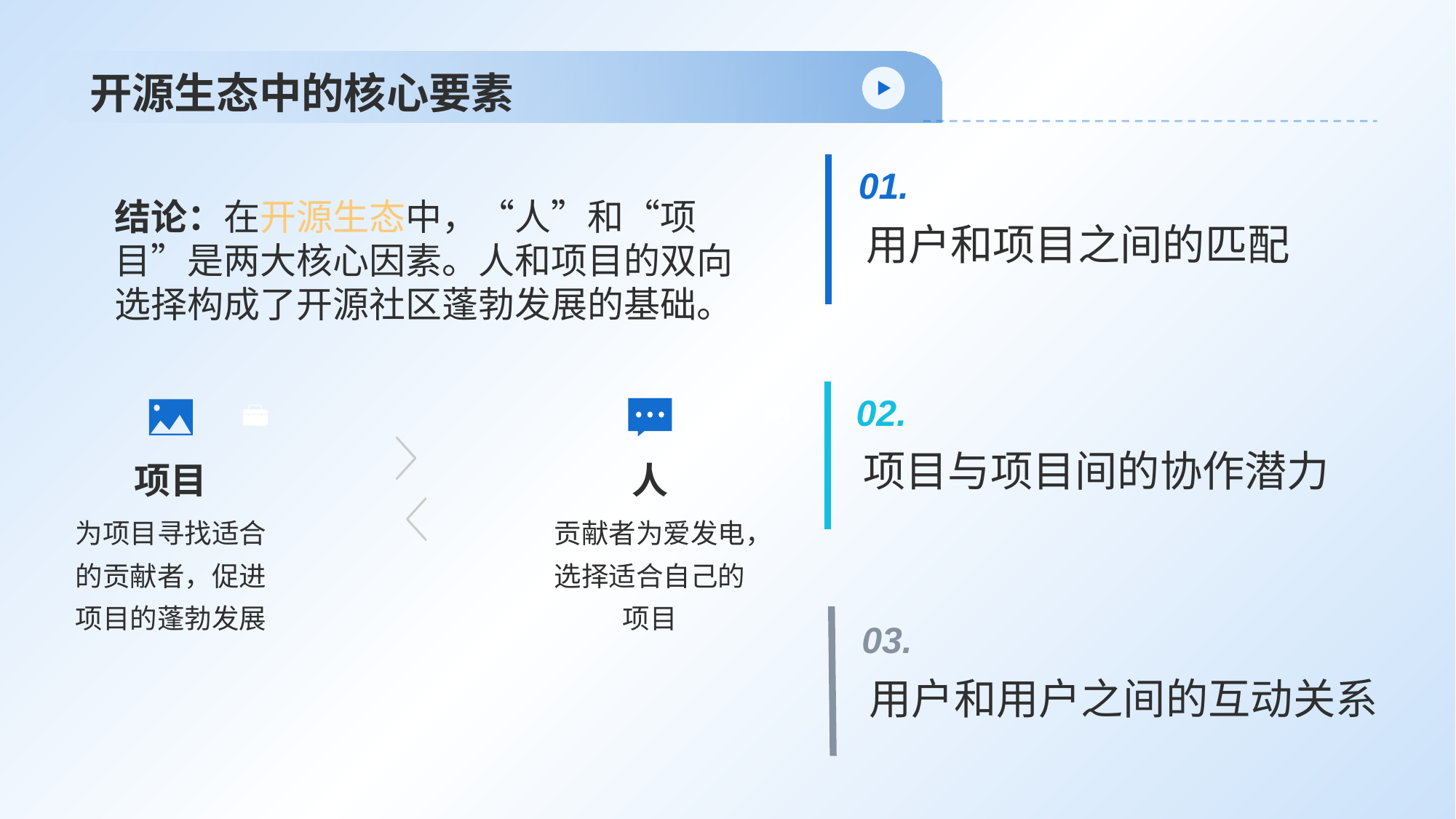

# 开源生态中的核心要素
01.
用户和项目之间的匹配
02.
项目与项目间的协作潜力
03.
用户和用户之间的互动关系
结论：在开源生态中，“人”和“项目”是两大核心因素。人和项目的双向选择构成了开源社区蓬勃发展的基础。

人

贡献者为爱发电，选择适合自己的项目

项目
为项目寻找适合的贡献者，促进项目的蓬勃发展